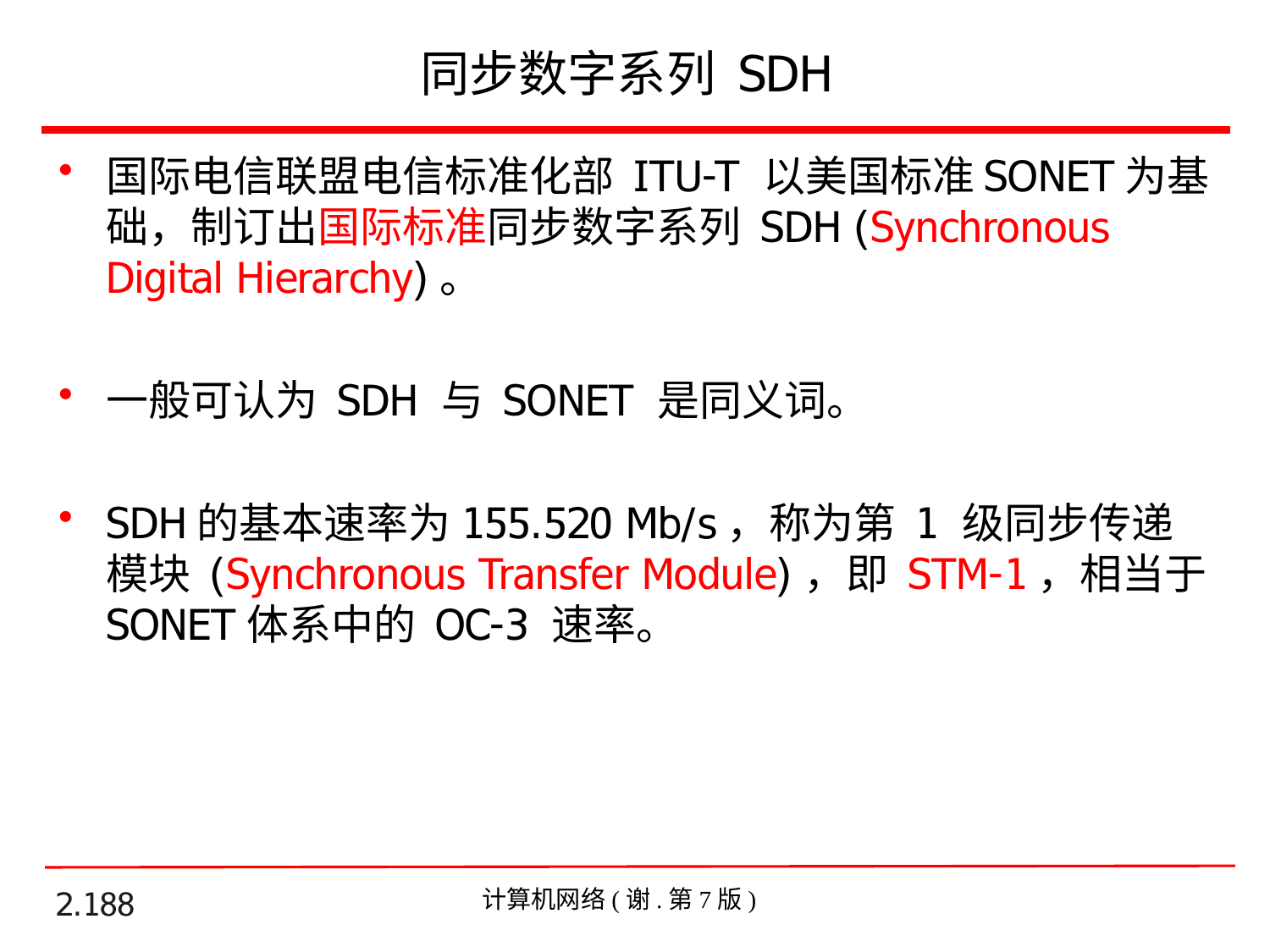

# 同步数字系列 SDH
国际电信联盟电信标准化部 ITU-T 以美国标准SONET为基础，制订出国际标准同步数字系列 SDH (Synchronous Digital Hierarchy)。

一般可认为 SDH 与 SONET 是同义词。

SDH的基本速率为155.520 Mb/s，称为第 1 级同步传递模块 (Synchronous Transfer Module)，即 STM-1，相当于 SONET体系中的 OC-3 速率。